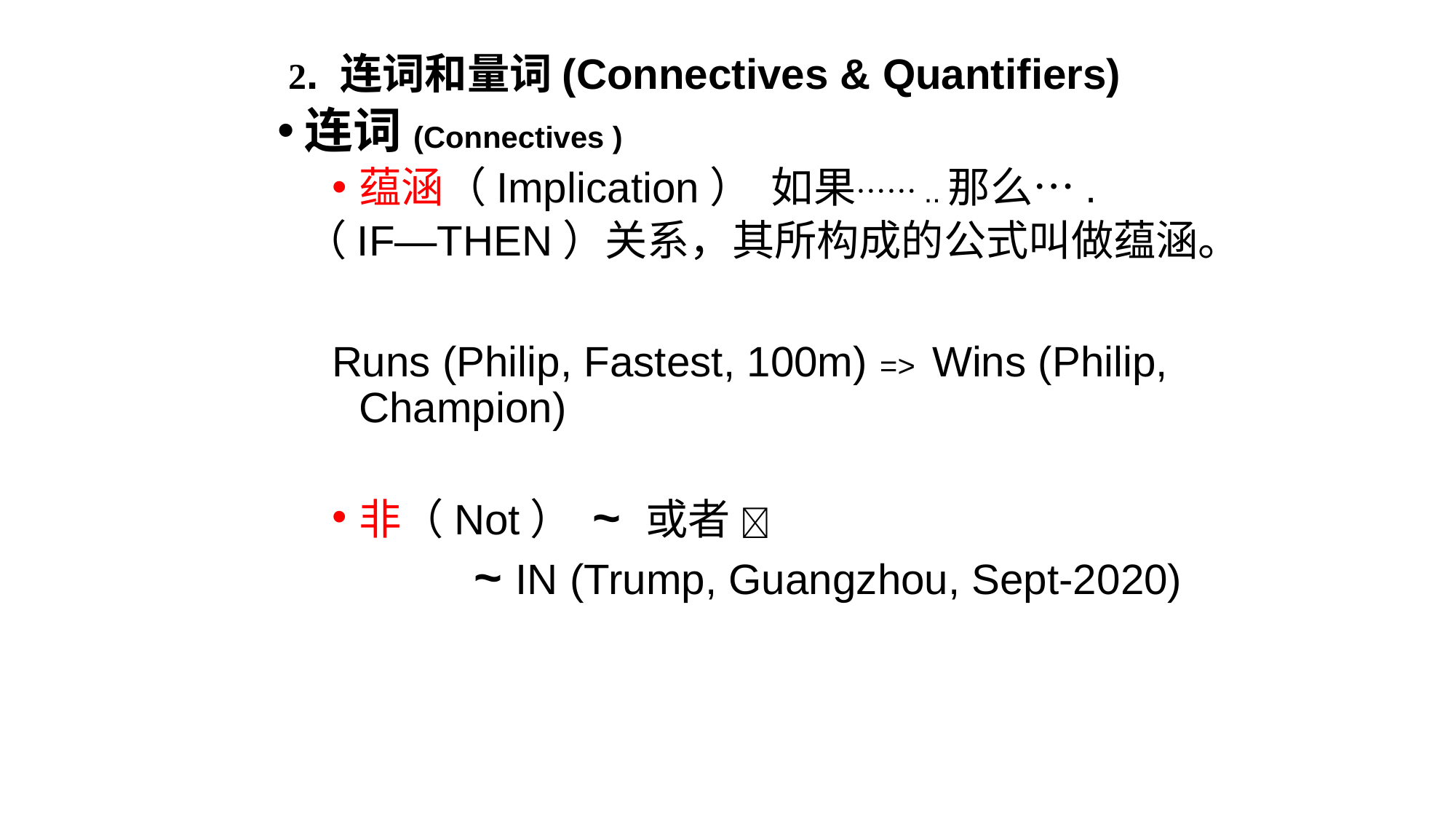

2. 连词和量词(Connectives & Quantifiers)
连词(Connectives )
蕴涵（Implication）  如果……..那么….
（IF—THEN）关系，其所构成的公式叫做蕴涵。

Runs (Philip, Fastest, 100m) =>  Wins (Philip, Champion)

非（Not） ~ 或者 ¬
            ~ IN (Trump, Guangzhou, Sept-2020)